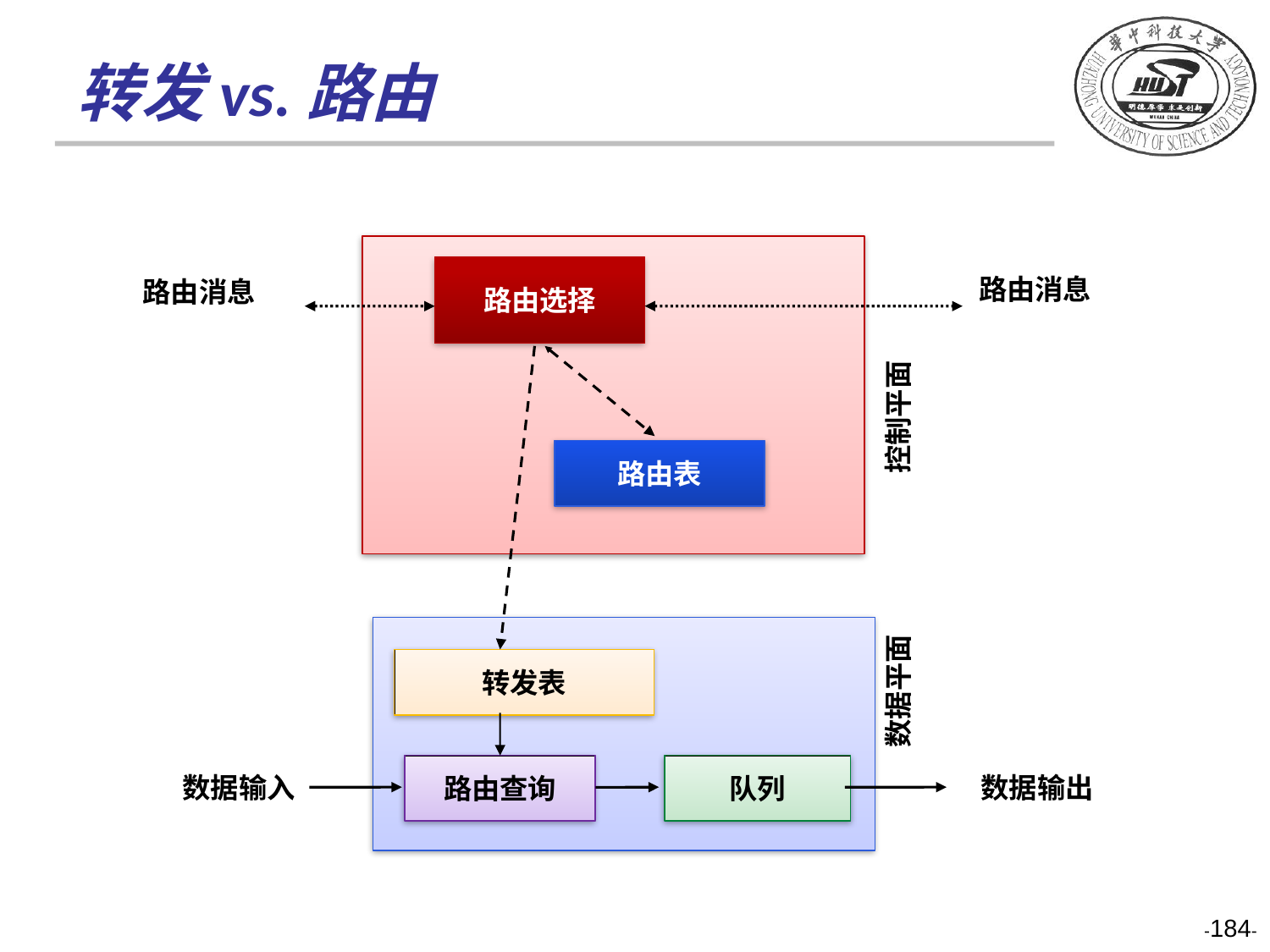

# 转发vs.路由

路由选择
路由消息
路由消息

 控制平面
路由表

转发表
数据平面

路由查询
队列
数据输入
数据输出

-184-